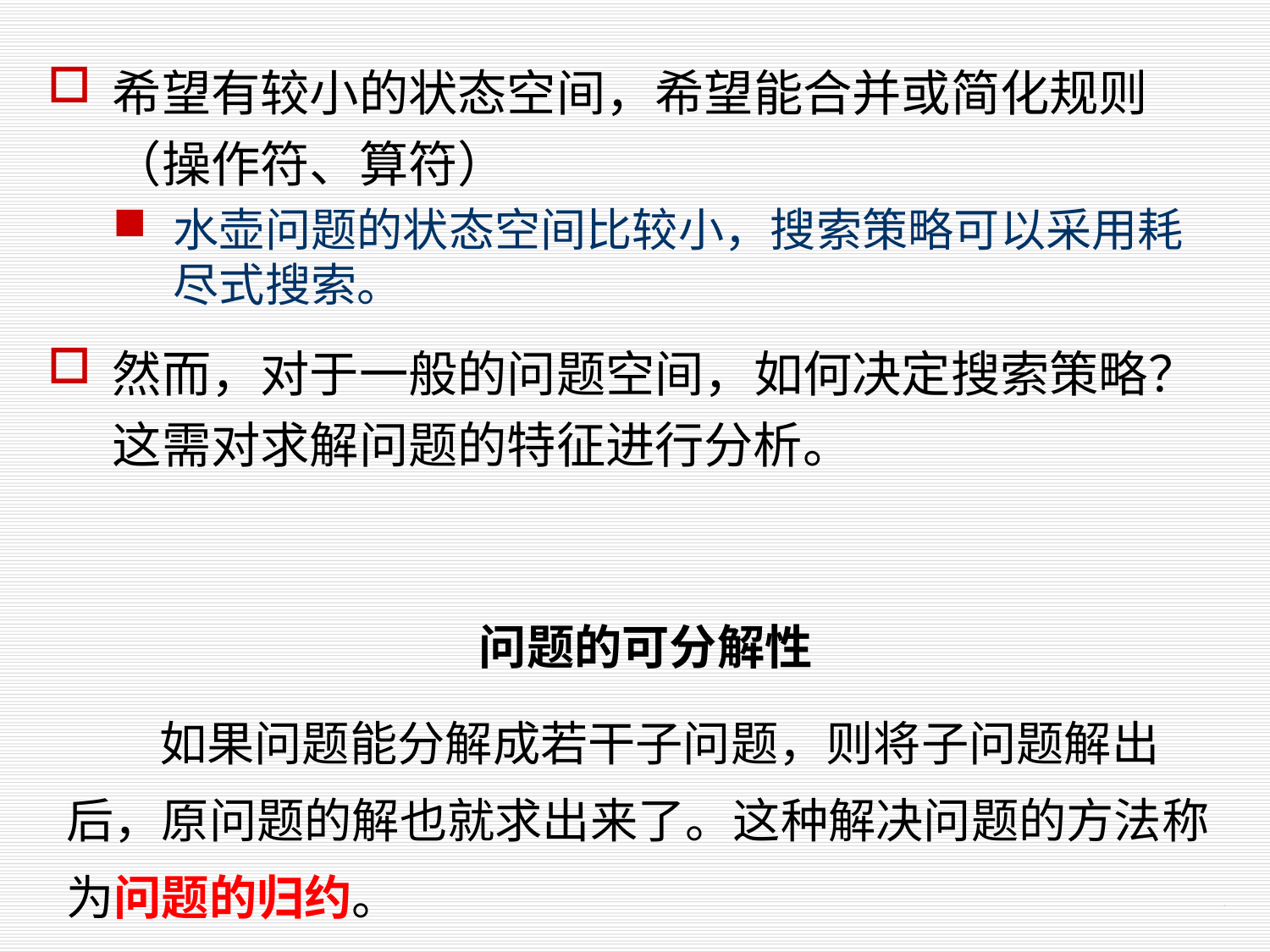

31
希望有较小的状态空间，希望能合并或简化规则（操作符、算符）
水壶问题的状态空间比较小，搜索策略可以采用耗尽式搜索。
然而，对于一般的问题空间，如何决定搜索策略？这需对求解问题的特征进行分析。
问题的可分解性
         如果问题能分解成若干子问题，则将子问题解出后，原问题的解也就求出来了。这种解决问题的方法称为问题的归约。